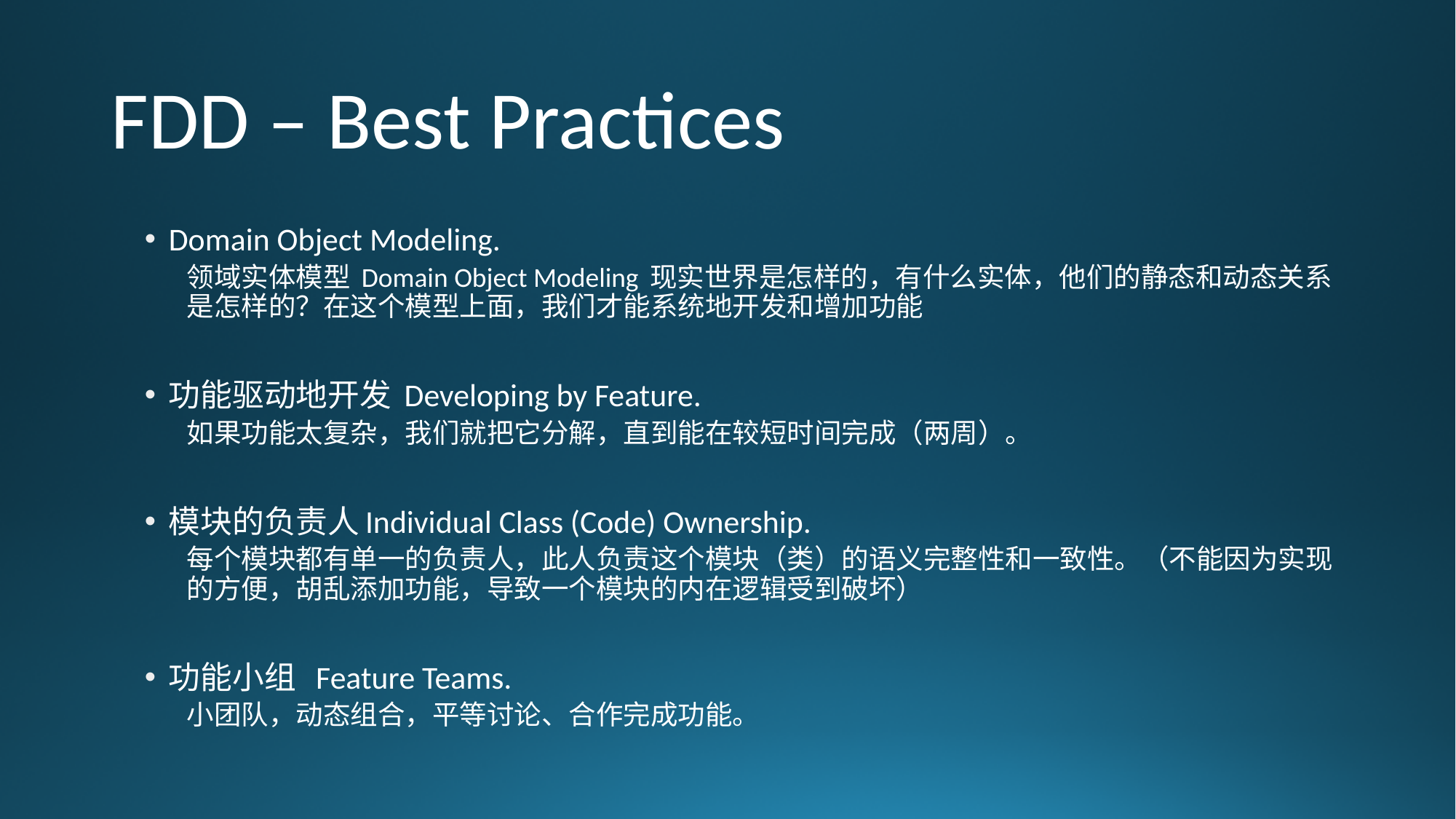

# FDD – Best Practices
Domain Object Modeling.
领域实体模型 Domain Object Modeling 现实世界是怎样的，有什么实体，他们的静态和动态关系是怎样的？在这个模型上面，我们才能系统地开发和增加功能

功能驱动地开发 Developing by Feature.
如果功能太复杂，我们就把它分解，直到能在较短时间完成（两周）。

模块的负责人Individual Class (Code) Ownership.
每个模块都有单一的负责人，此人负责这个模块（类）的语义完整性和一致性。（不能因为实现的方便，胡乱添加功能，导致一个模块的内在逻辑受到破坏）

功能小组  Feature Teams.
小团队，动态组合，平等讨论、合作完成功能。